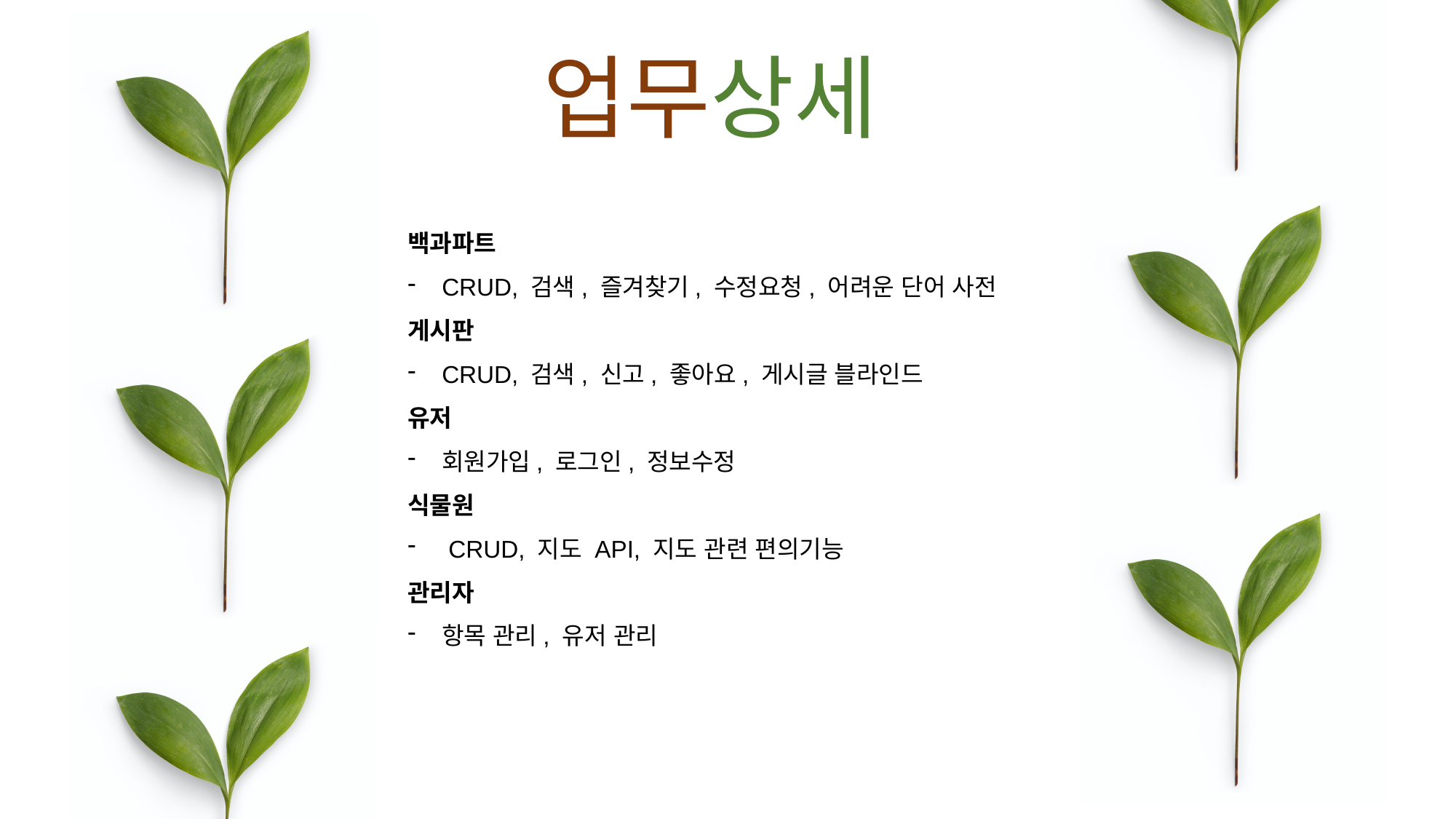

업무상세
백과파트
CRUD, 검색, 즐겨찾기, 수정요청, 어려운 단어 사전
게시판
CRUD, 검색, 신고, 좋아요, 게시글 블라인드
유저
회원가입, 로그인, 정보수정
식물원
 CRUD, 지도 API, 지도 관련 편의기능
관리자
항목 관리, 유저 관리